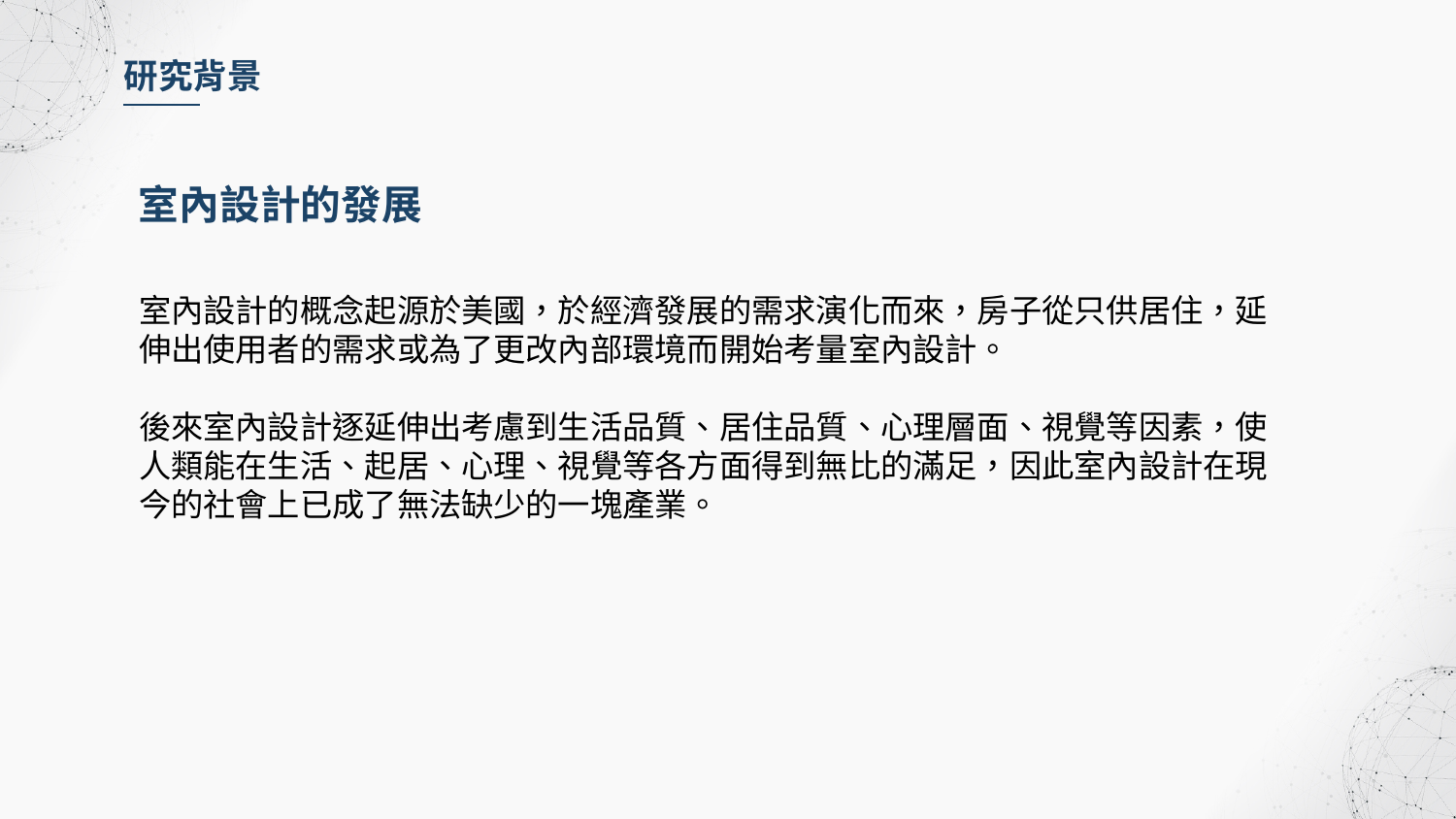

研究背景
室內設計的發展
室內設計的概念起源於美國，於經濟發展的需求演化而來，房子從只供居住，延伸出使用者的需求或為了更改內部環境而開始考量室內設計。

後來室內設計逐延伸出考慮到生活品質、居住品質、心理層面、視覺等因素，使人類能在生活、起居、心理、視覺等各方面得到無比的滿足，因此室內設計在現今的社會上已成了無法缺少的一塊產業。